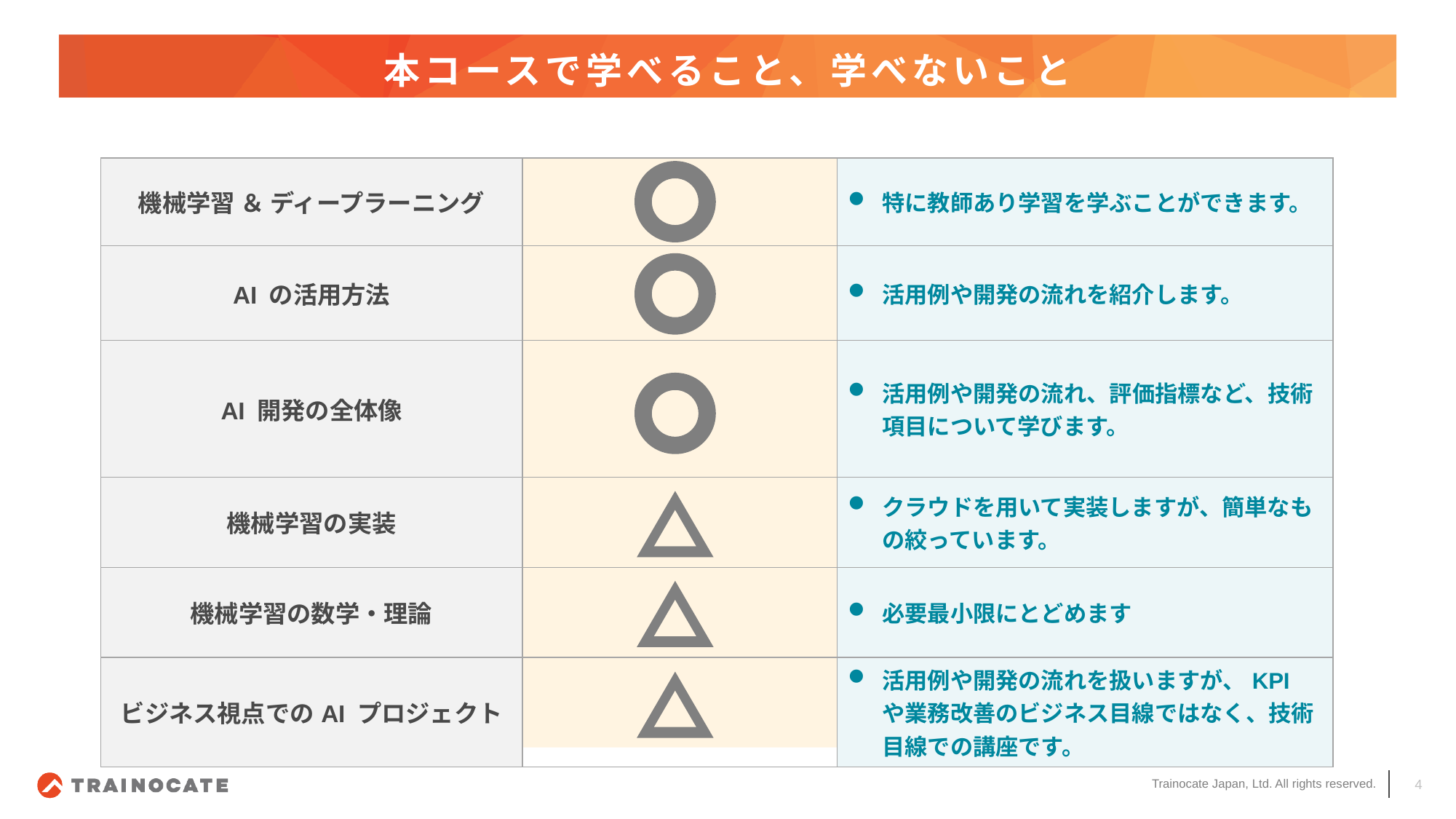

# 本コースで学べること、学べないこと

| 機械学習 ＆ ディープラーニング |  | 特に教師あり学習を学ぶことができます。 |
| --- | --- | --- |
| AI の活用方法 |  | 活用例や開発の流れを紹介します。 |
| AI 開発の全体像 |  | 活用例や開発の流れ、評価指標など、技術項目について学びます。 |
| 機械学習の実装 |  | クラウドを用いて実装しますが、簡単なもの絞っています。 |
| 機械学習の数学・理論 |  | 必要最小限にとどめます |
| ビジネス視点でのAI プロジェクト |  | 活用例や開発の流れを扱いますが、KPI や業務改善のビジネス目線ではなく、技術目線での講座です。 |

4